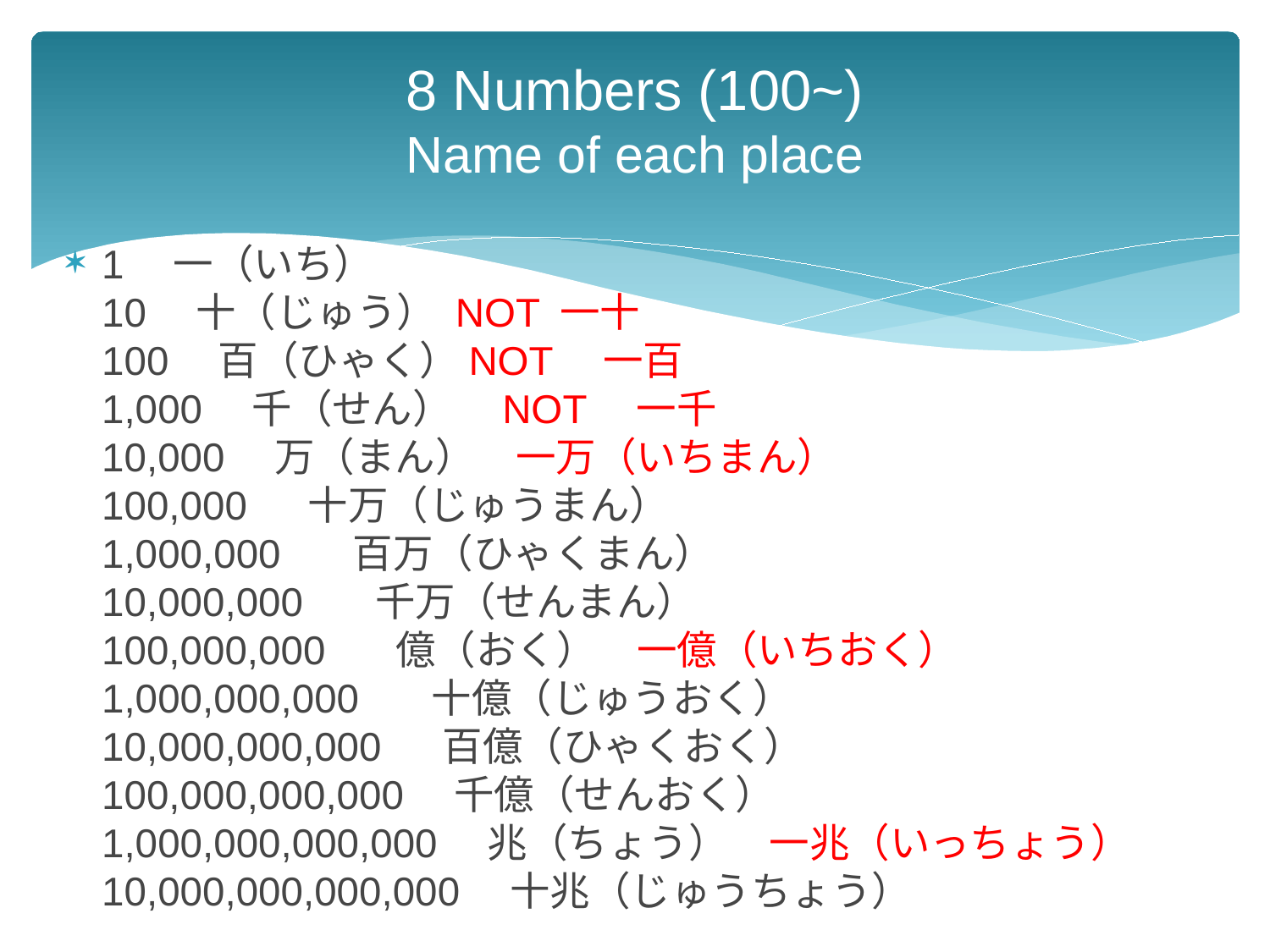

# 8 Numbers (100~) Name of each place
1　一（いち）
10　十（じゅう） NOT 一十
100　百（ひゃく）NOT　一百
1,000　千（せん）　NOT　一千
10,000　万（まん）　一万（いちまん）
100,000 　十万（じゅうまん）
1,000,000  　百万（ひゃくまん）
10,000,000  　千万（せんまん）
100,000,000 　 億（おく）　一億（いちおく）
1,000,000,000  　十億（じゅうおく）
10,000,000,000 　百億（ひゃくおく）
100,000,000,000　千億（せんおく）
1,000,000,000,000　兆（ちょう）　一兆（いっちょう）
10,000,000,000,000　十兆（じゅうちょう）